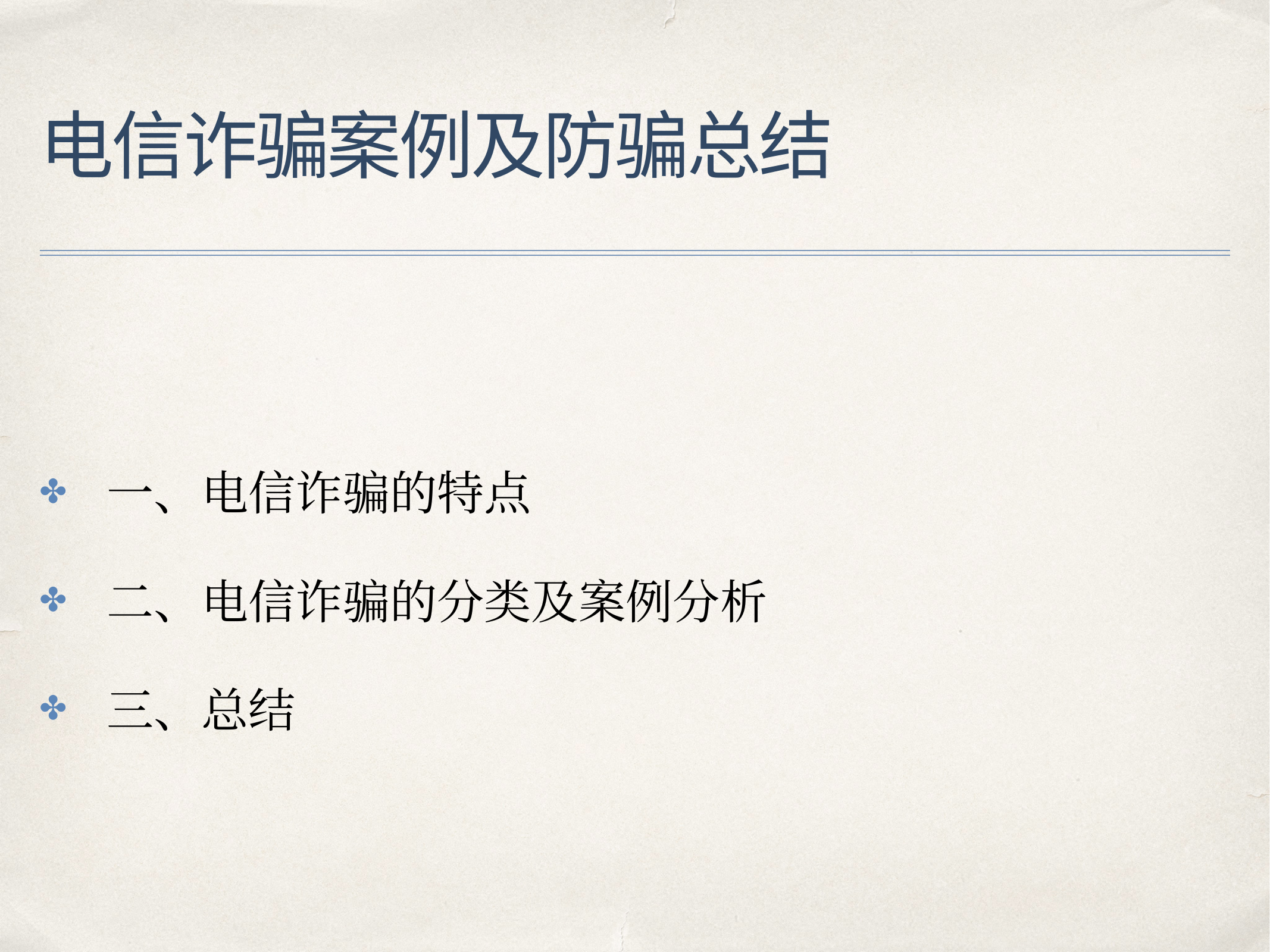

# 电信诈骗案例及防骗总结
一、电信诈骗的特点
二、电信诈骗的分类及案例分析
三、总结
2